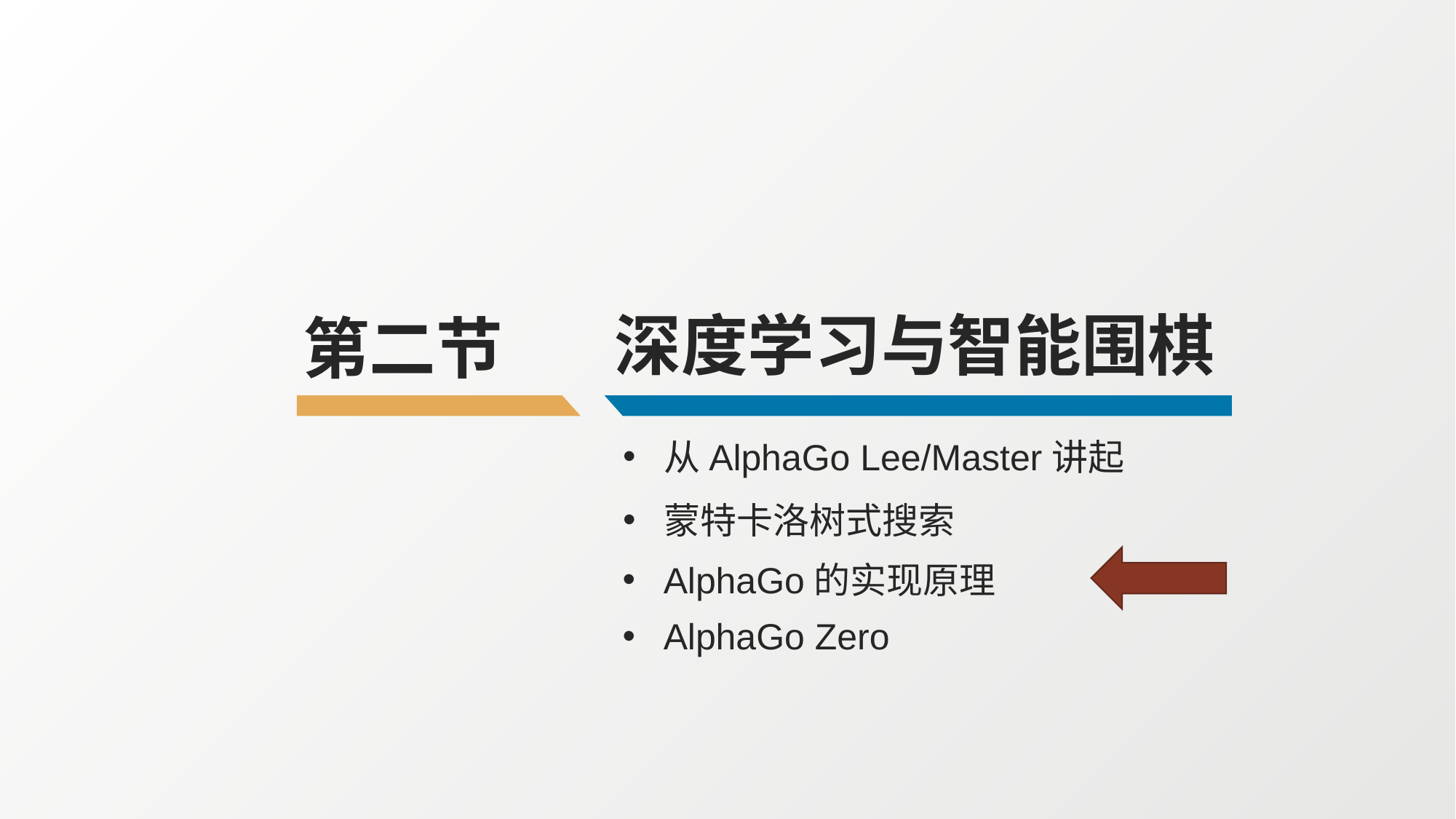

深度学习与智能围棋
第二节

从AlphaGo Lee/Master讲起
蒙特卡洛树式搜索

AlphaGo的实现原理
AlphaGo Zero